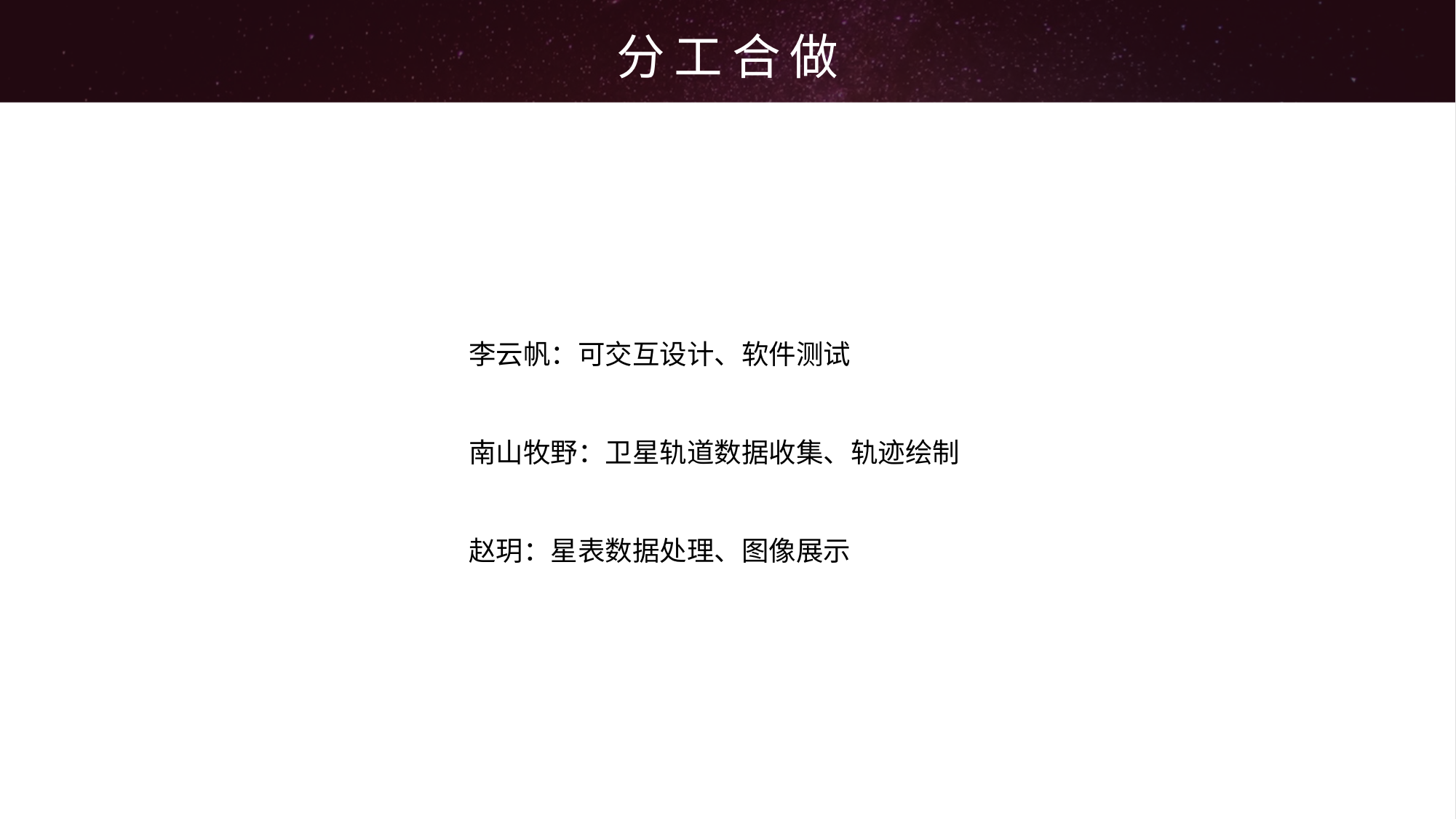

分工合做
李云帆：可交互设计、软件测试

南山牧野：卫星轨道数据收集、轨迹绘制

赵玥：星表数据处理、图像展示